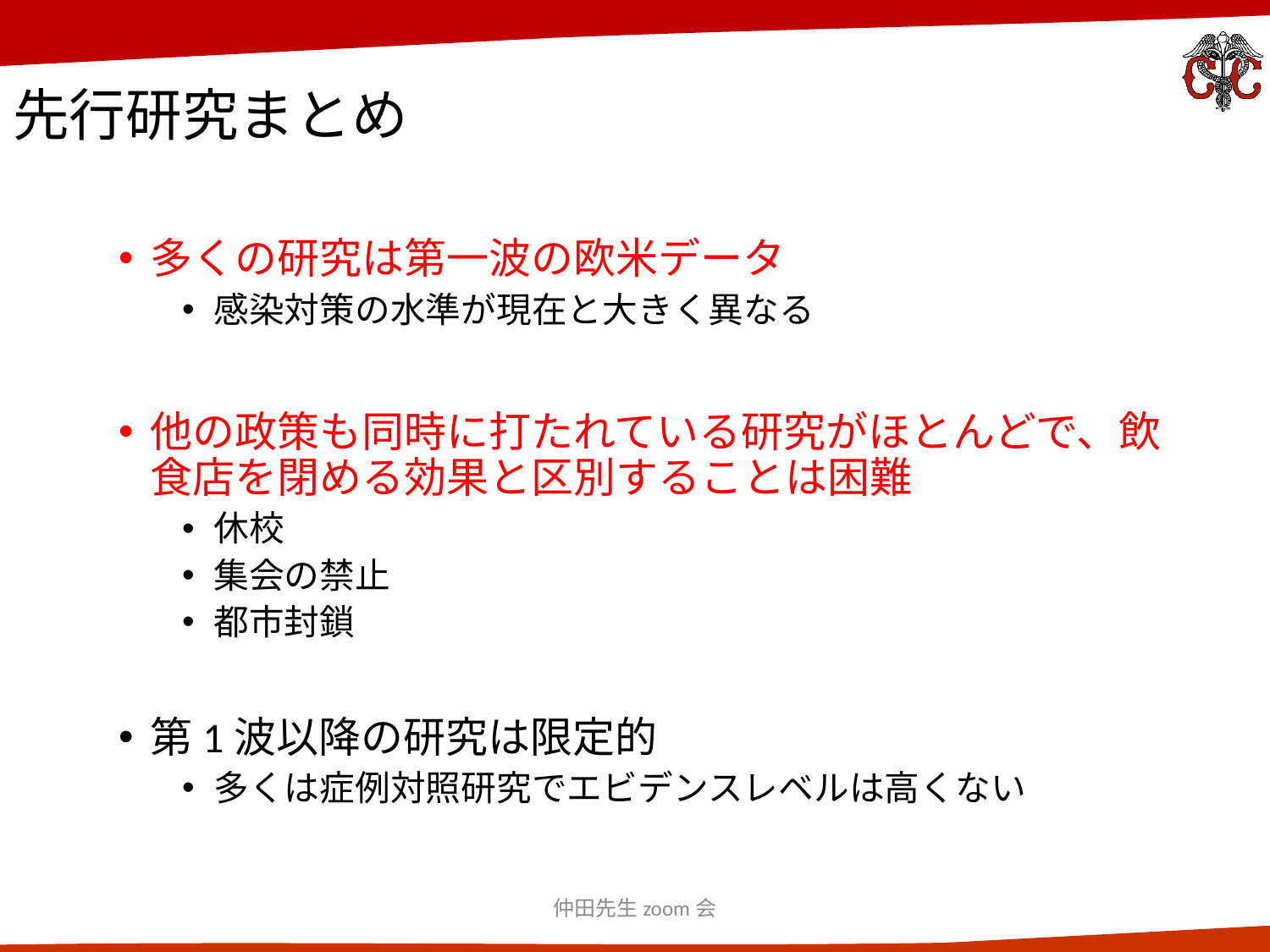

# 先行研究まとめ

多くの研究は第一波の欧米データ
感染対策の水準が現在と大きく異なる

他の政策も同時に打たれている研究がほとんどで、飲食店を閉める効果と区別することは困難
休校
集会の禁止
都市封鎖

第1波以降の研究は限定的
多くは症例対照研究でエビデンスレベルは高くない

仲田先生zoom会